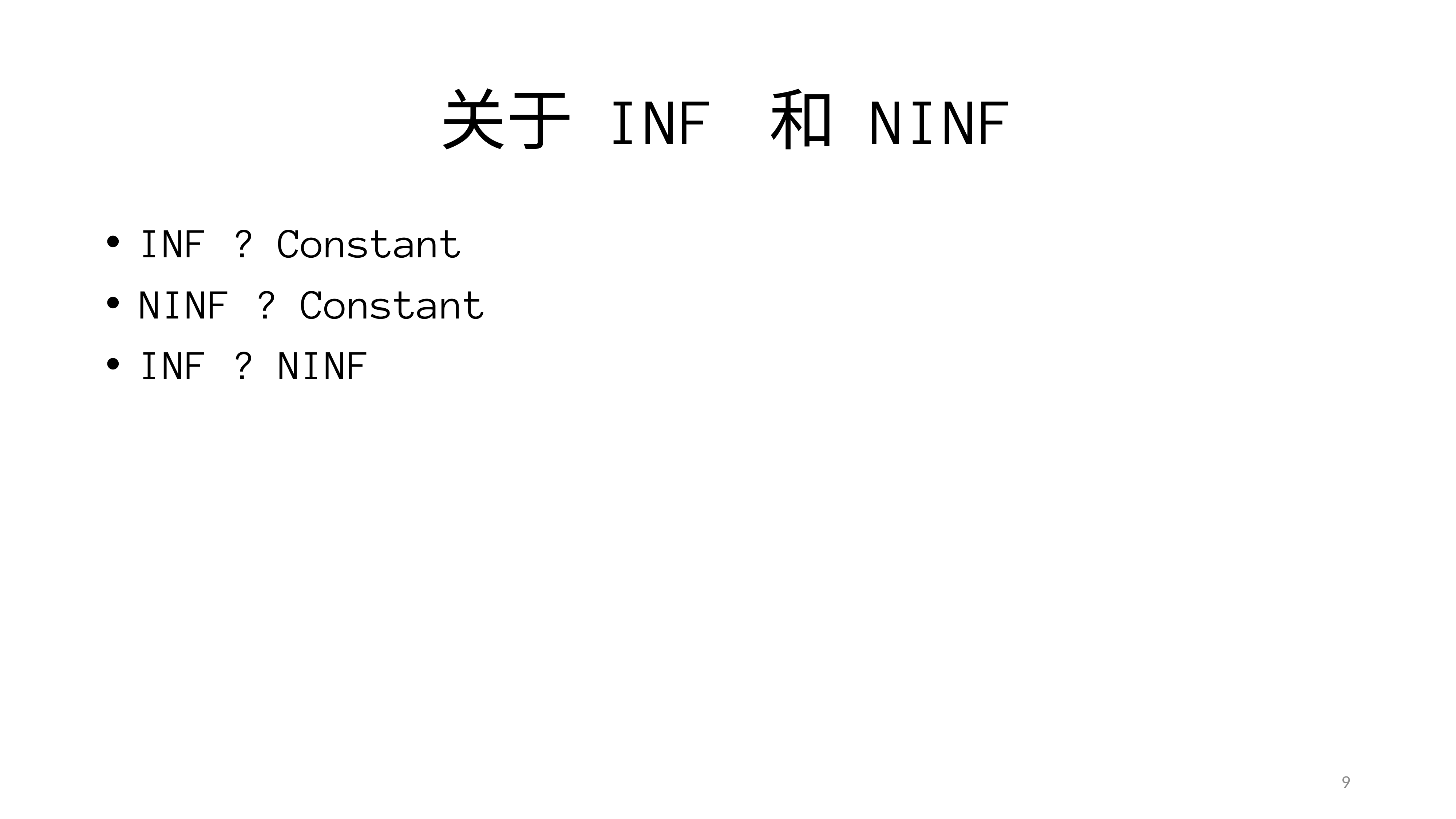

# 关于 INF 和 NINF
INF ? Constant
NINF ? Constant
INF ? NINF

9